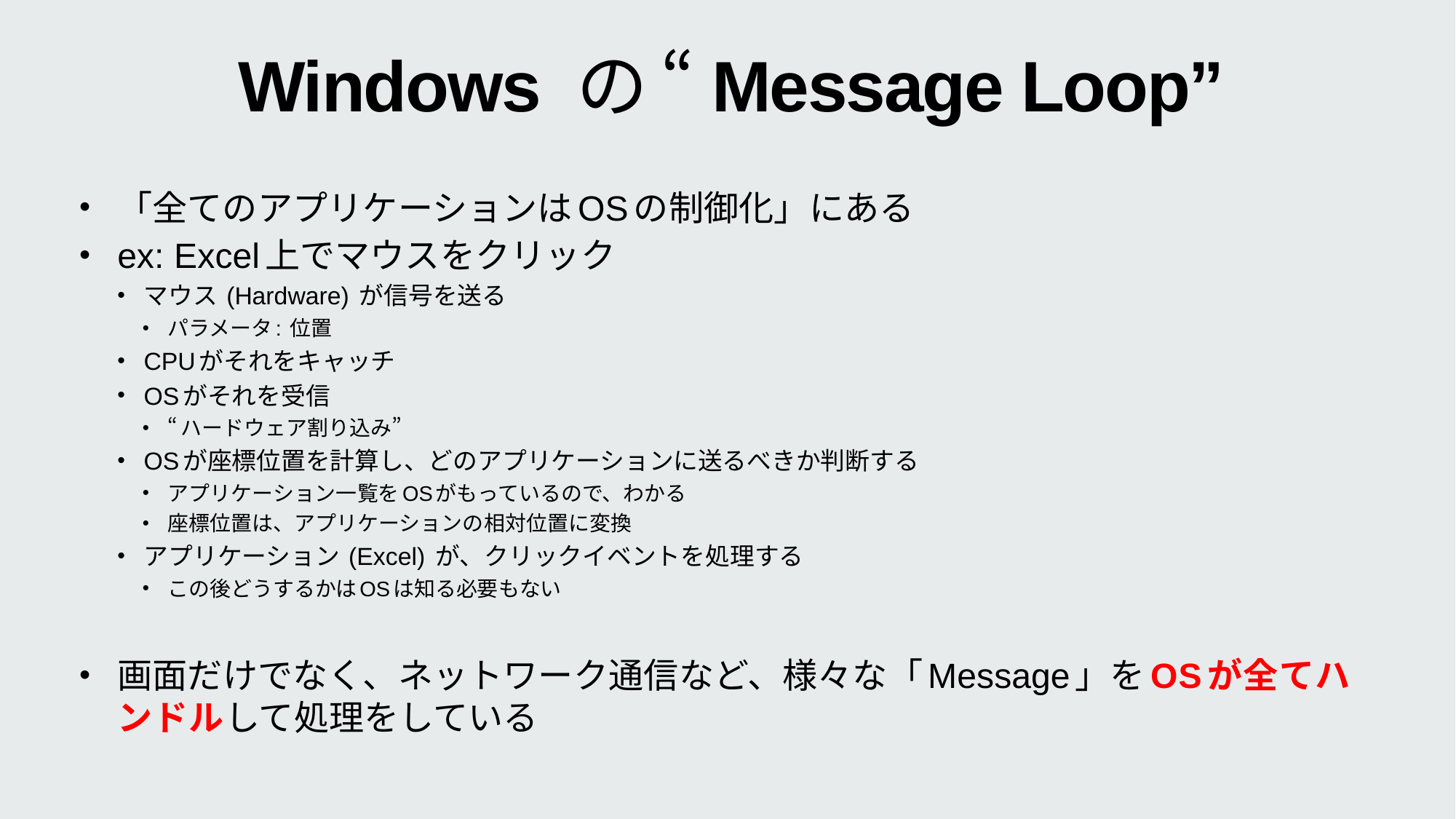

# Windows の “Message Loop”
「全てのアプリケーションはOSの制御化」にある
ex: Excel上でマウスをクリック
マウス (Hardware) が信号を送る
パラメータ: 位置
CPUがそれをキャッチ
OSがそれを受信
“ハードウェア割り込み”
OSが座標位置を計算し、どのアプリケーションに送るべきか判断する
アプリケーション一覧をOSがもっているので、わかる
座標位置は、アプリケーションの相対位置に変換
アプリケーション (Excel) が、クリックイベントを処理する
この後どうするかはOSは知る必要もない

画面だけでなく、ネットワーク通信など、様々な「Message」をOSが全てハンドルして処理をしている